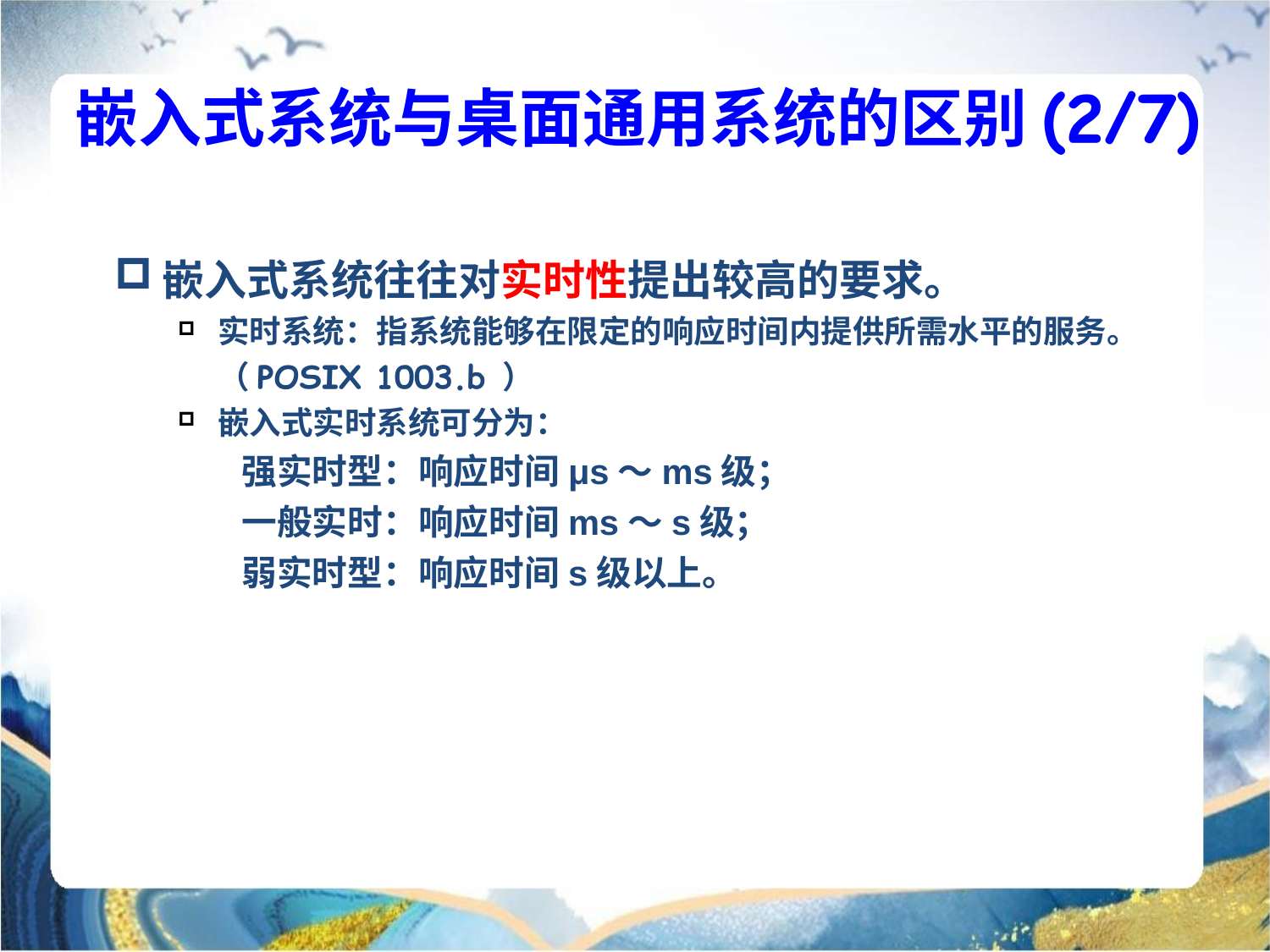

嵌入式系统与桌面通用系统的区别(2/7)
嵌入式系统往往对实时性提出较高的要求。
实时系统：指系统能够在限定的响应时间内提供所需水平的服务。（POSIX 1003.b ）
嵌入式实时系统可分为：
强实时型：响应时间μs～ms级；
一般实时：响应时间ms～s级；
弱实时型：响应时间s级以上。